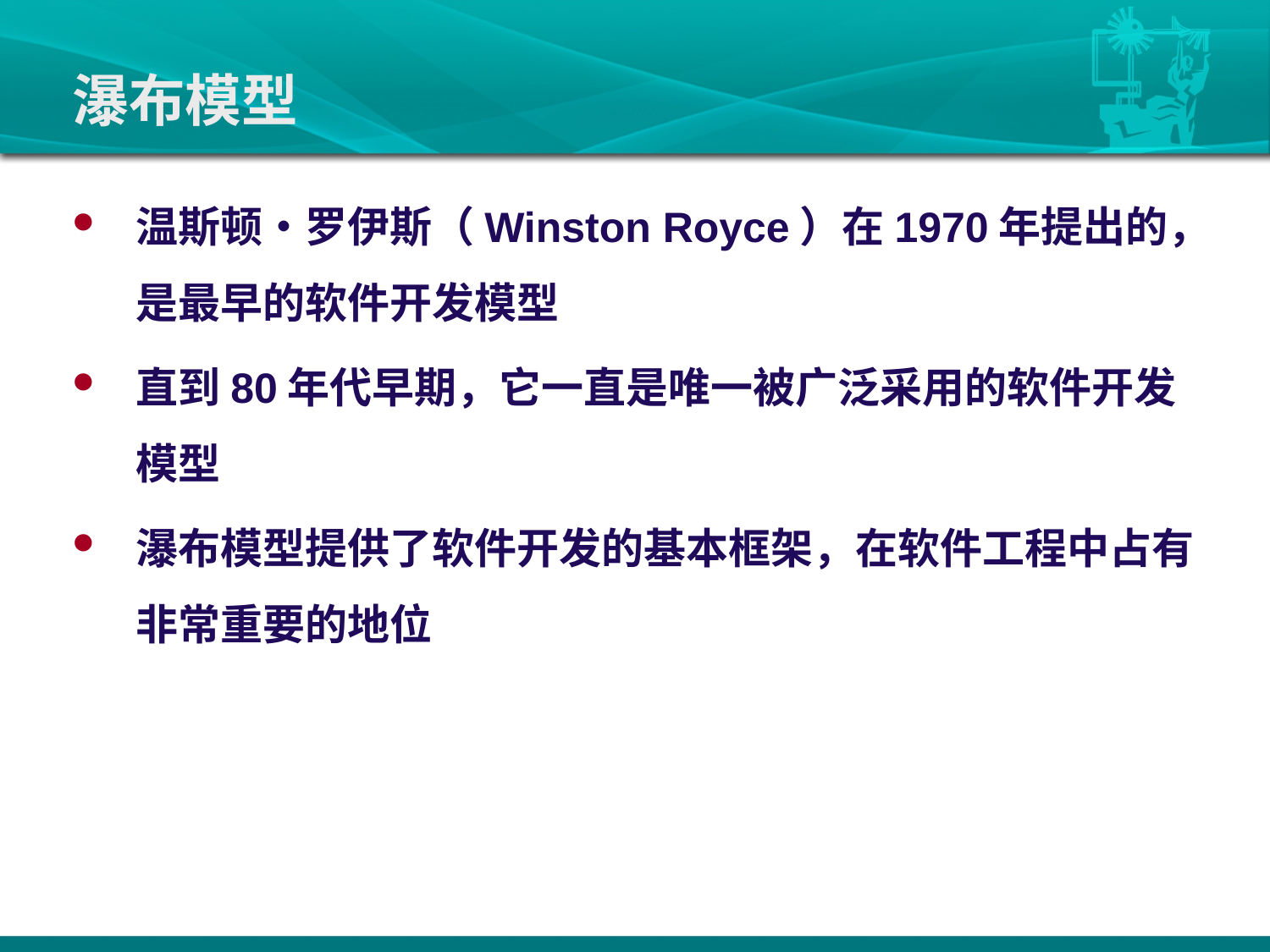

# 瀑布模型
温斯顿•罗伊斯（Winston Royce）在1970年提出的，是最早的软件开发模型
直到80年代早期，它一直是唯一被广泛采用的软件开发模型
瀑布模型提供了软件开发的基本框架，在软件工程中占有非常重要的地位